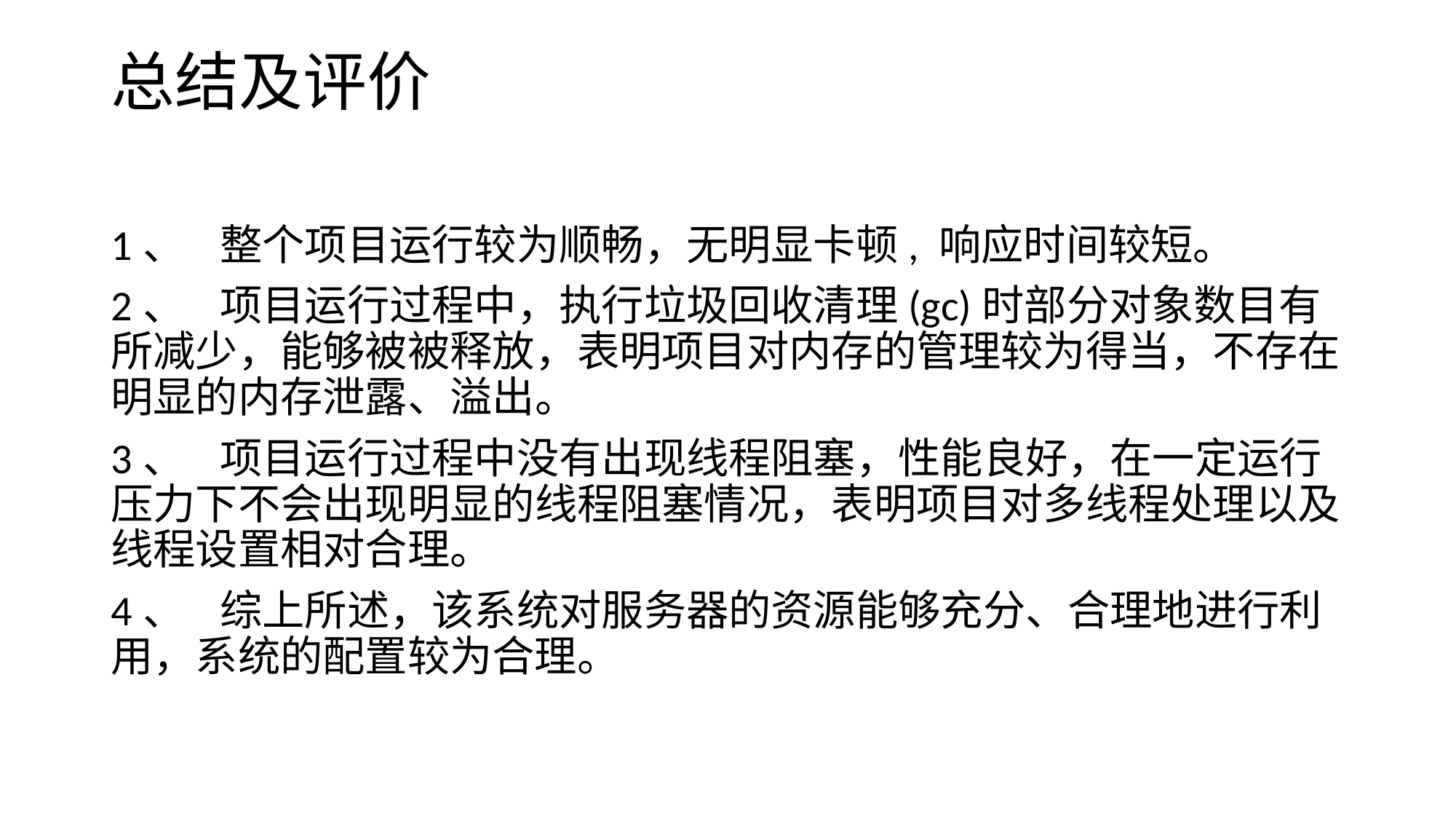

# 总结及评价
1、	整个项目运行较为顺畅，无明显卡顿, 响应时间较短。
2、	项目运行过程中，执行垃圾回收清理(gc)时部分对象数目有所减少，能够被被释放，表明项目对内存的管理较为得当，不存在明显的内存泄露、溢出。
3、	项目运行过程中没有出现线程阻塞，性能良好，在一定运行压力下不会出现明显的线程阻塞情况，表明项目对多线程处理以及线程设置相对合理。
4、	综上所述，该系统对服务器的资源能够充分、合理地进行利用，系统的配置较为合理。